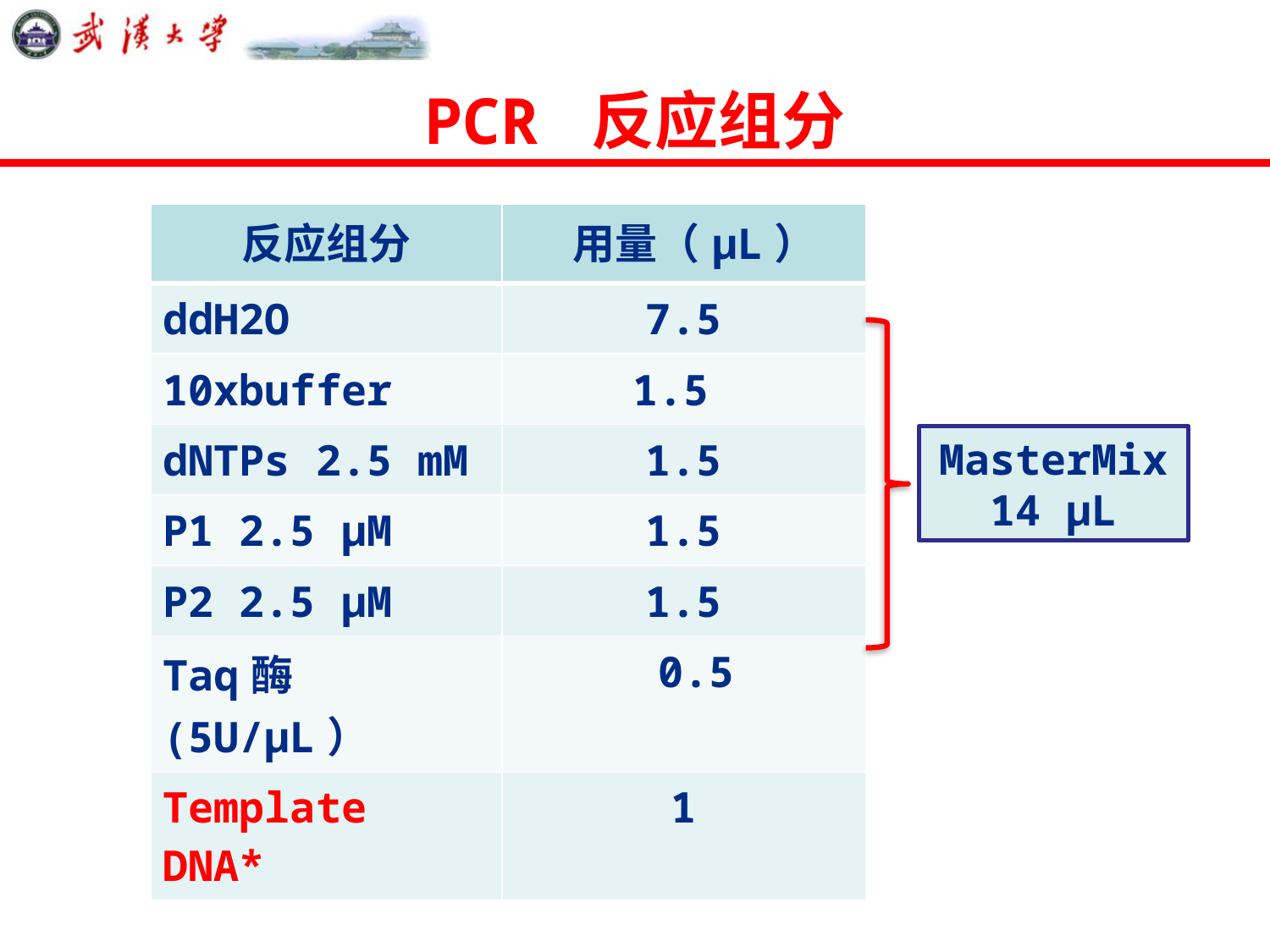

# PCR 反应组分
| 反应组分 | 用量（µL） |
| --- | --- |
| ddH2O | 7.5 |
| 10xbuffer | 1.5 |
| dNTPs 2.5 mM | 1.5 |
| P1 2.5 µM | 1.5 |
| P2 2.5 µM | 1.5 |
| Taq酶 (5U/µL） | 0.5 |
| Template DNA\* | 1 |

MasterMix
14 µL